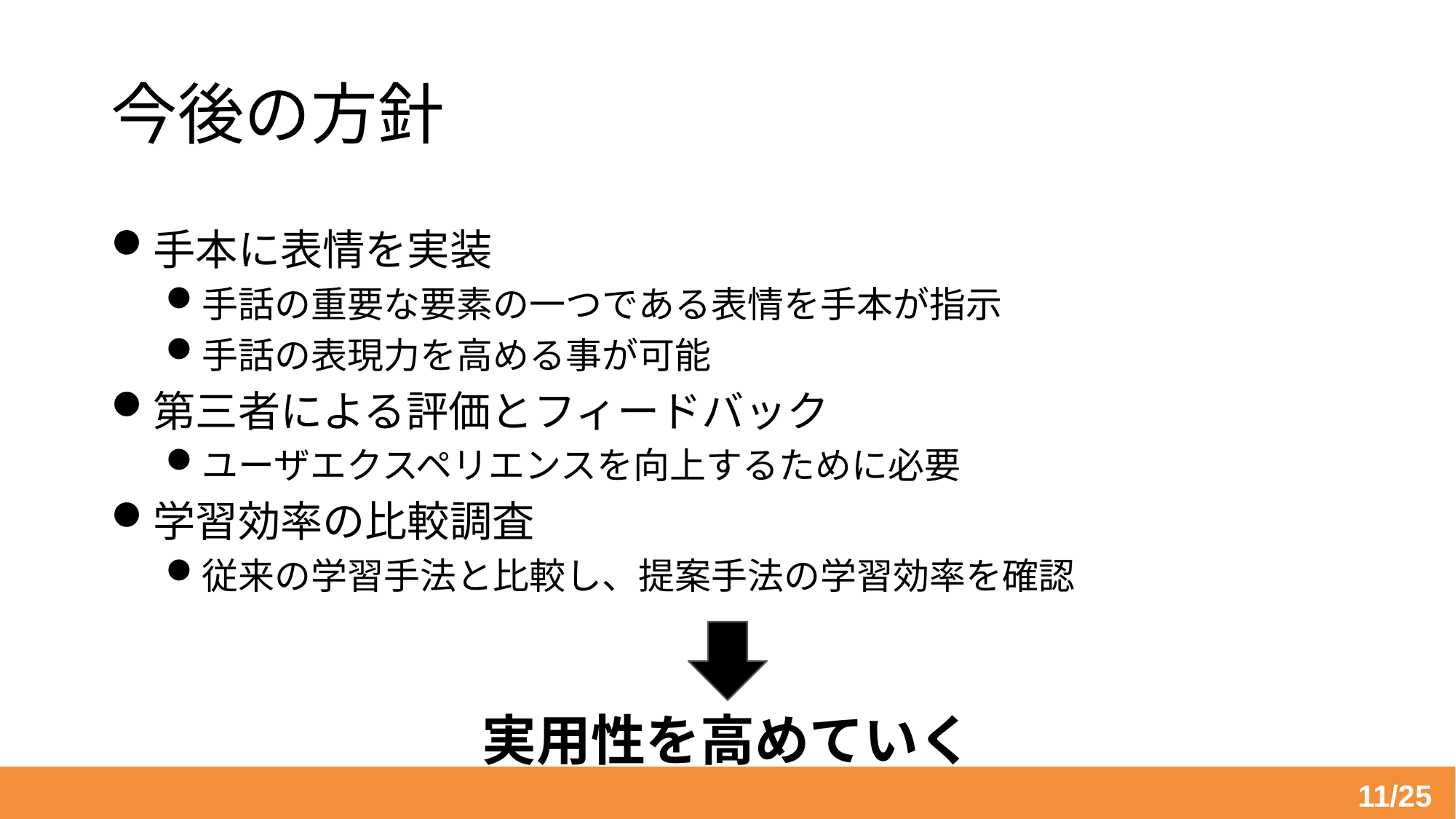

# 今後の方針
手本に表情を実装
手話の重要な要素の一つである表情を手本が指示
手話の表現力を高める事が可能
第三者による評価とフィードバック
ユーザエクスペリエンスを向上するために必要
学習効率の比較調査
従来の学習手法と比較し、提案手法の学習効率を確認

実用性を高めていく
11/25